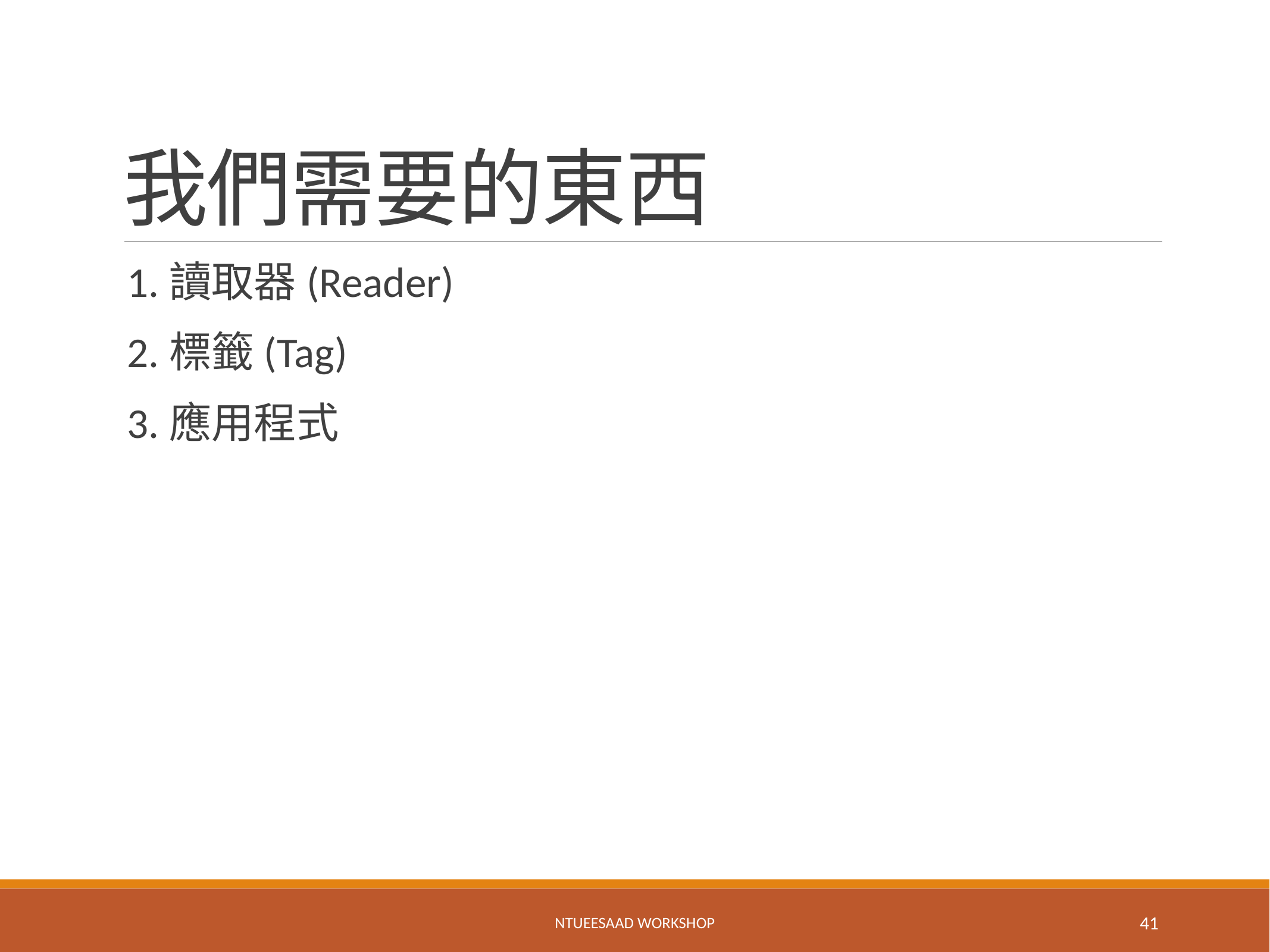

# 我們需要的東西
1.讀取器(Reader)
2.標籤(Tag)
3.應用程式

NTUEESAAD WORKSHOP
41